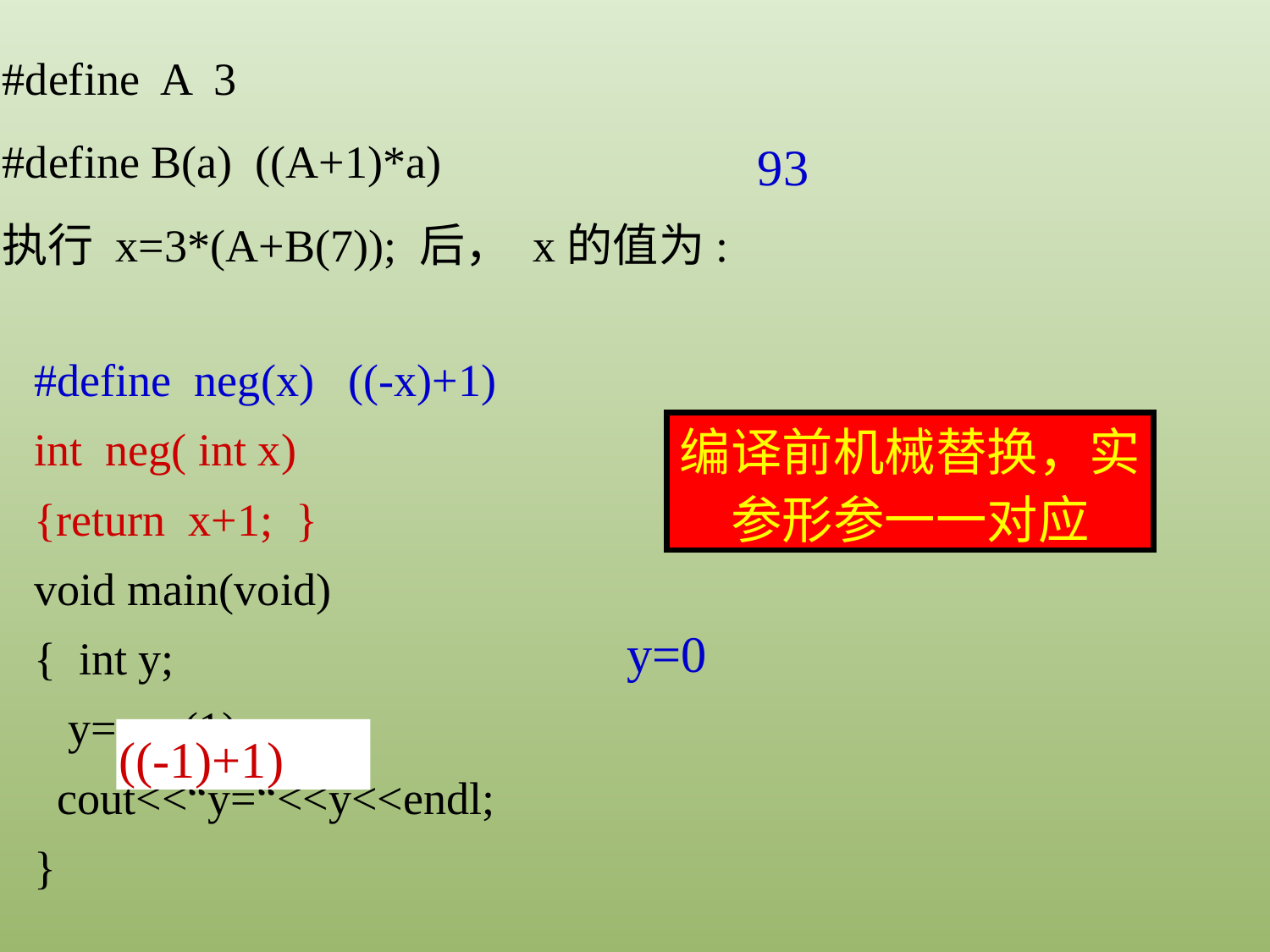

#define  A  3
#define B(a)  ((A+1)*a)
执行 x=3*(A+B(7)); 后， x的值为:
93
#define  neg(x)   ((-x)+1)
int  neg( int x)
{return  x+1;  }
void main(void)
{  int y;
   y=neg(1);
  cout<<“y=“<<y<<endl;
}
编译前机械替换，实参形参一一对应
y=0
((-1)+1)
268